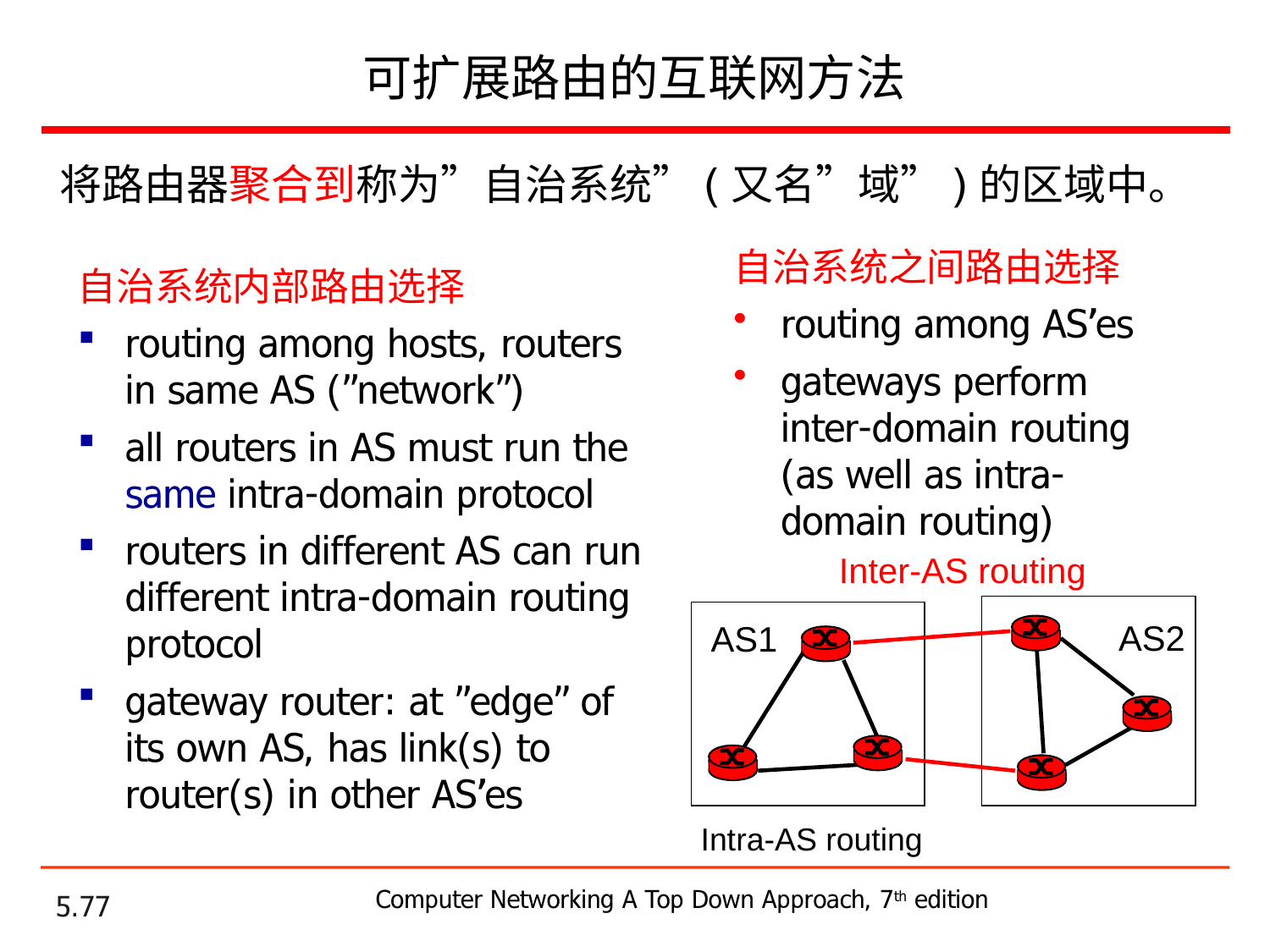

# 可扩展路由的互联网方法
将路由器聚合到称为”自治系统”(又名”域”)的区域中。
自治系统之间路由选择
routing among AS’es
gateways perform inter-domain routing (as well as intra-domain routing)
自治系统内部路由选择
routing among hosts, routers in same AS (”network”)
all routers in AS must run the same intra-domain protocol
routers in different AS can run different intra-domain routing protocol
gateway router: at ”edge” of its own AS, has link(s) to router(s) in other AS’es
Inter-AS routing

AS2
AS1

Intra-AS routing